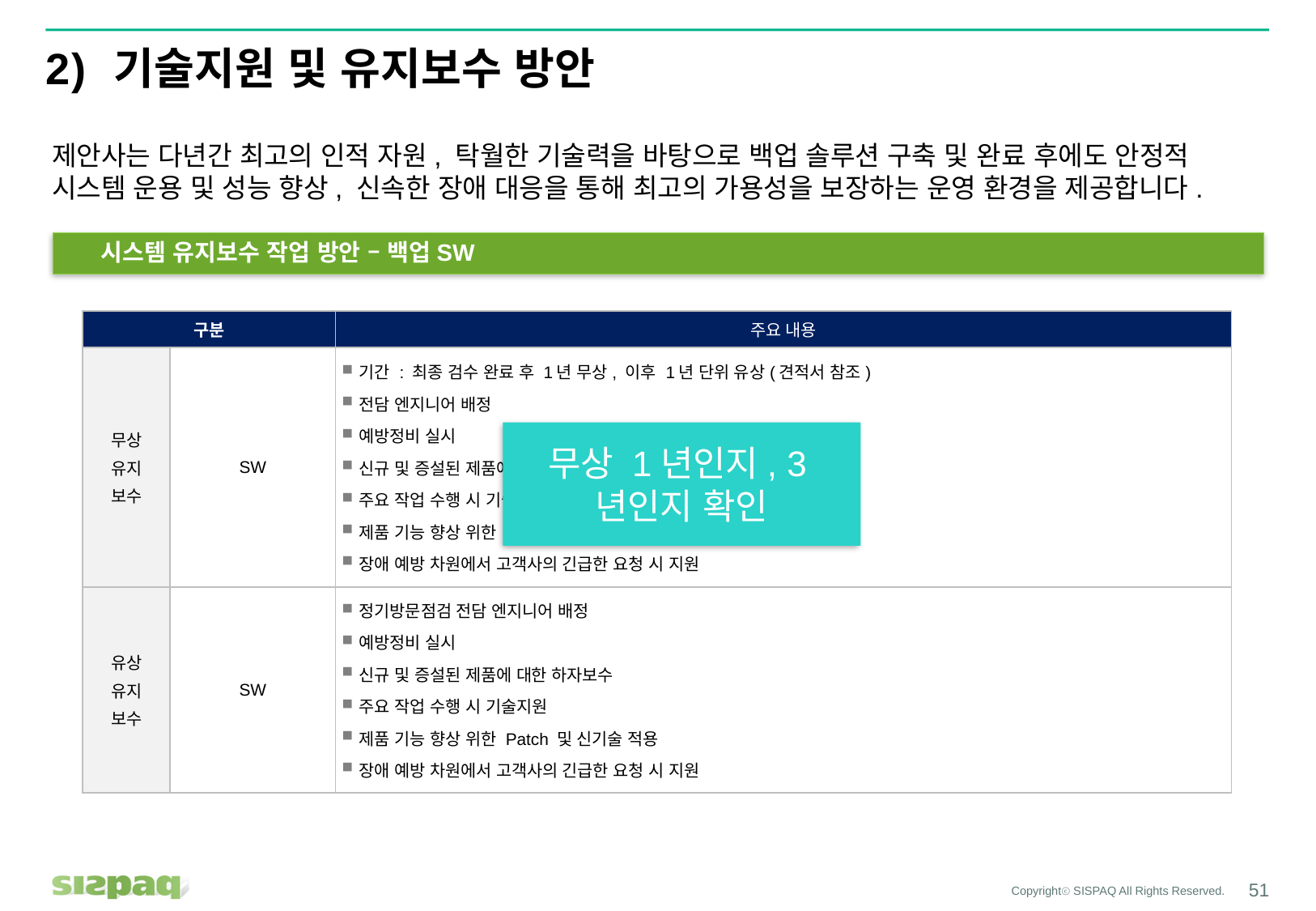

# 기술지원 및 유지보수 방안
제안사는 다년간 최고의 인적 자원, 탁월한 기술력을 바탕으로 백업 솔루션 구축 및 완료 후에도 안정적 시스템 운용 및 성능 향상, 신속한 장애 대응을 통해 최고의 가용성을 보장하는 운영 환경을 제공합니다.
시스템 유지보수 작업 방안 – 백업SW
| 구분 |  | 주요 내용 |
| --- | --- | --- |
| 무상 유지 보수 | SW | 기간 : 최종 검수 완료 후 1년 무상, 이후 1년 단위 유상(견적서 참조) 전담 엔지니어 배정 예방정비 실시 신규 및 증설된 제품에 대한 하자보수 주요 작업 수행 시 기술지원 제품 기능 향상 위한 Patch 및 신기술 적용 장애 예방 차원에서 고객사의 긴급한 요청 시 지원 |
| 유상 유지 보수 | SW | 정기방문점검 전담 엔지니어 배정 예방정비 실시 신규 및 증설된 제품에 대한 하자보수 주요 작업 수행 시 기술지원 제품 기능 향상 위한 Patch 및 신기술 적용 장애 예방 차원에서 고객사의 긴급한 요청 시 지원 |
무상 1년인지, 3년인지 확인